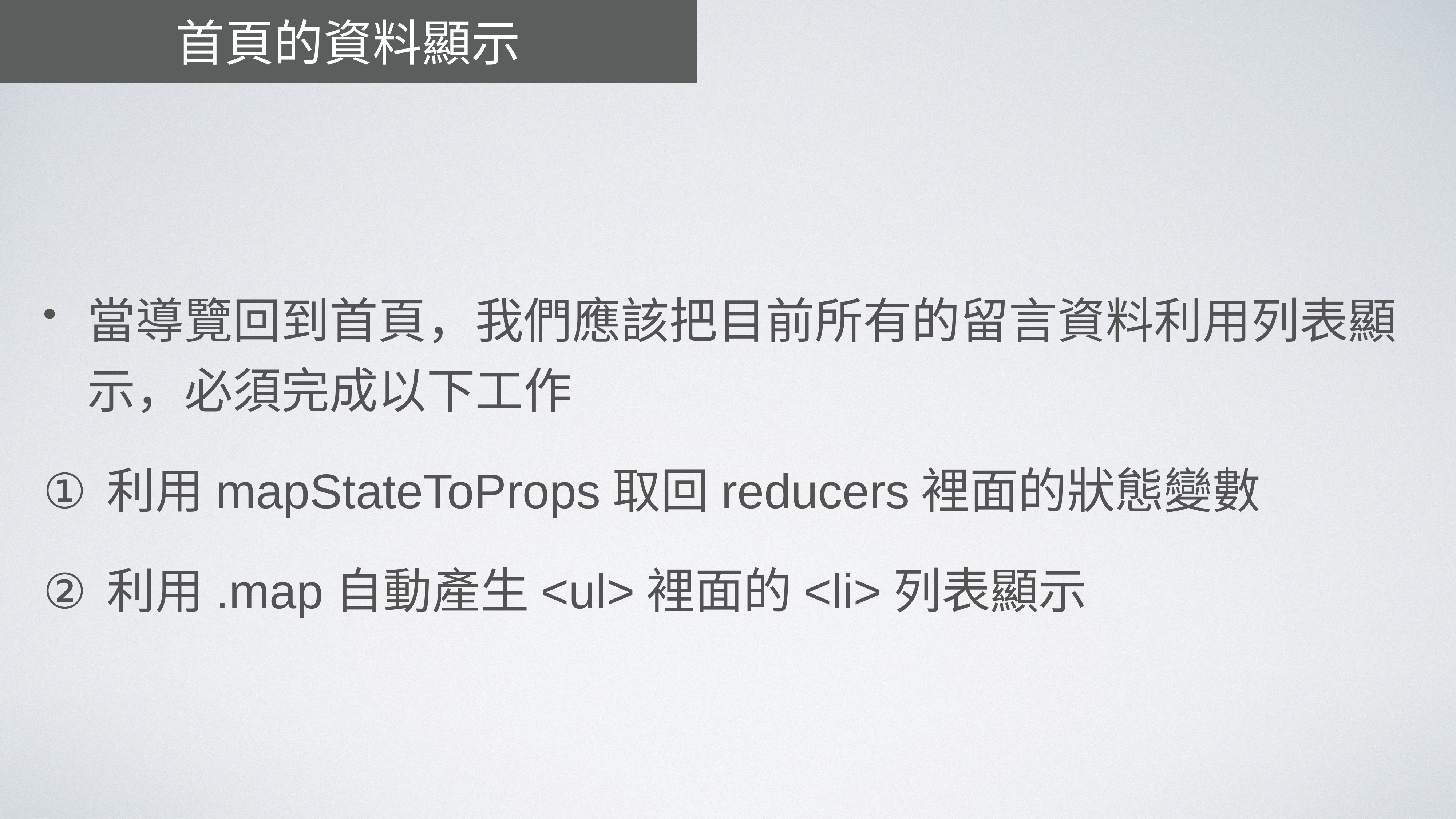

52
# 首頁的資料顯示
當導覽回到首頁，我們應該把目前所有的留言資料利用列表顯示，必須完成以下工作
利用mapStateToProps取回reducers裡面的狀態變數
利用.map自動產生<ul>裡面的<li>列表顯示